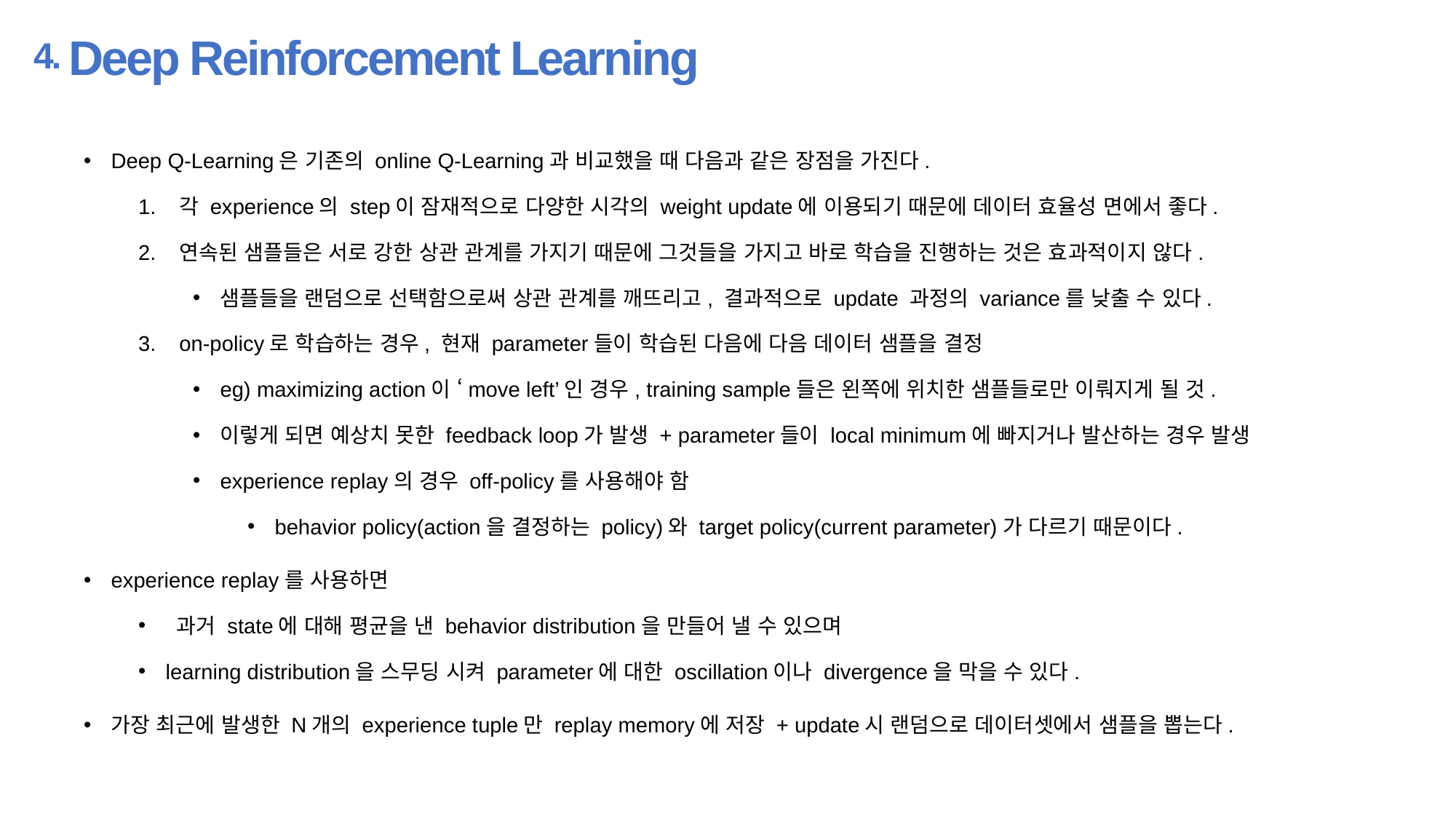

Deep Reinforcement Learning
4.
Deep Q-Learning은 기존의 online Q-Learning과 비교했을 때 다음과 같은 장점을 가진다.
각 experience의 step이 잠재적으로 다양한 시각의 weight update에 이용되기 때문에 데이터 효율성 면에서 좋다.
연속된 샘플들은 서로 강한 상관 관계를 가지기 때문에 그것들을 가지고 바로 학습을 진행하는 것은 효과적이지 않다.
샘플들을 랜덤으로 선택함으로써 상관 관계를 깨뜨리고, 결과적으로 update 과정의 variance를 낮출 수 있다.
on-policy로 학습하는 경우, 현재 parameter들이 학습된 다음에 다음 데이터 샘플을 결정
eg) maximizing action이 ‘move left’인 경우, training sample들은 왼쪽에 위치한 샘플들로만 이뤄지게 될 것.
이렇게 되면 예상치 못한 feedback loop가 발생 + parameter들이 local minimum에 빠지거나 발산하는 경우 발생
experience replay의 경우 off-policy를 사용해야 함
behavior policy(action을 결정하는 policy)와 target policy(current parameter)가 다르기 때문이다.
experience replay를 사용하면
 과거 state에 대해 평균을 낸 behavior distribution을 만들어 낼 수 있으며
learning distribution을 스무딩 시켜 parameter에 대한 oscillation이나 divergence을 막을 수 있다.
가장 최근에 발생한 N개의 experience tuple만 replay memory에 저장 + update시 랜덤으로 데이터셋에서 샘플을 뽑는다.